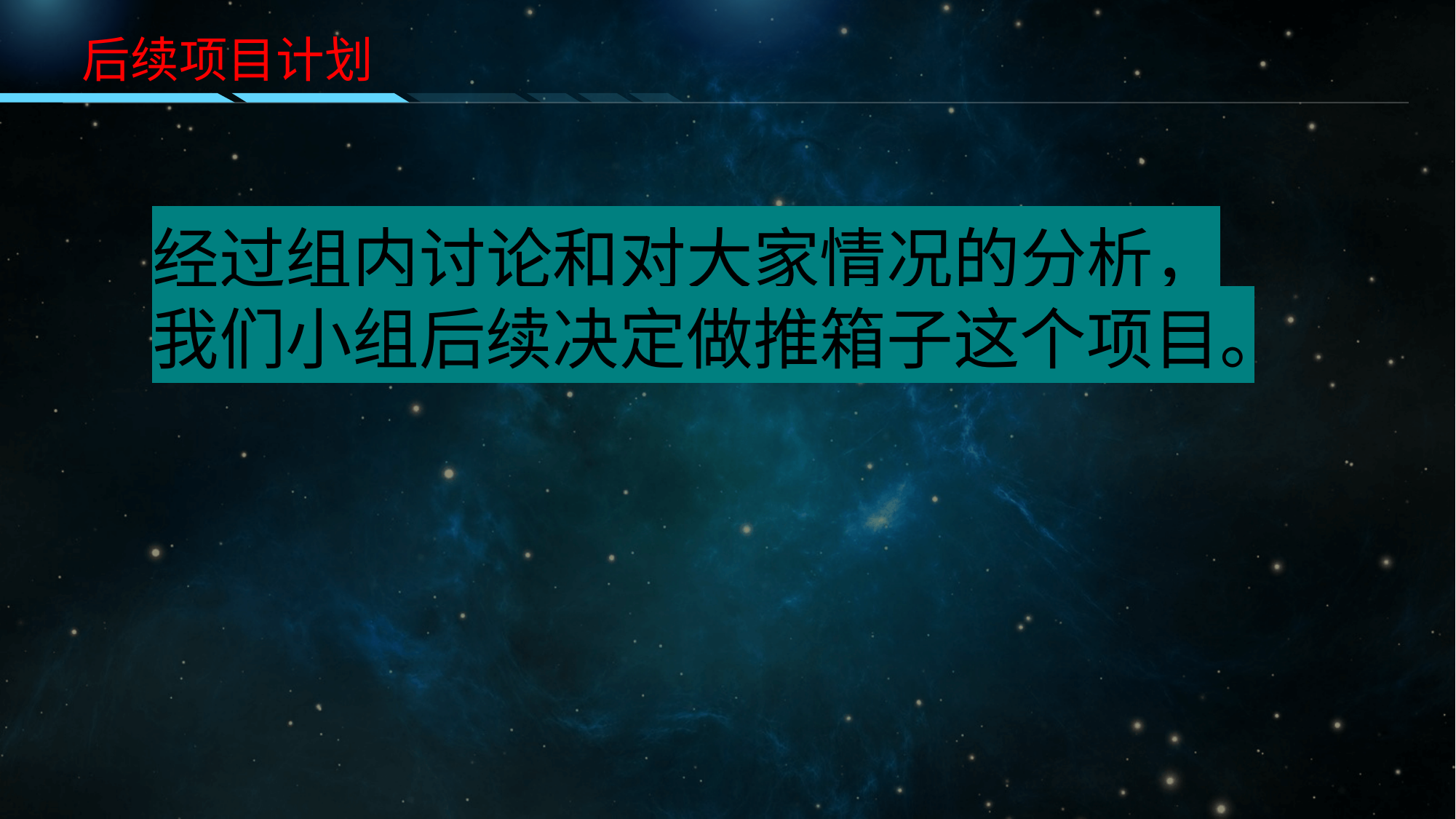

后续项目计划

经过组内讨论和对大家情况的分析，我们小组后续决定做推箱子这个项目。